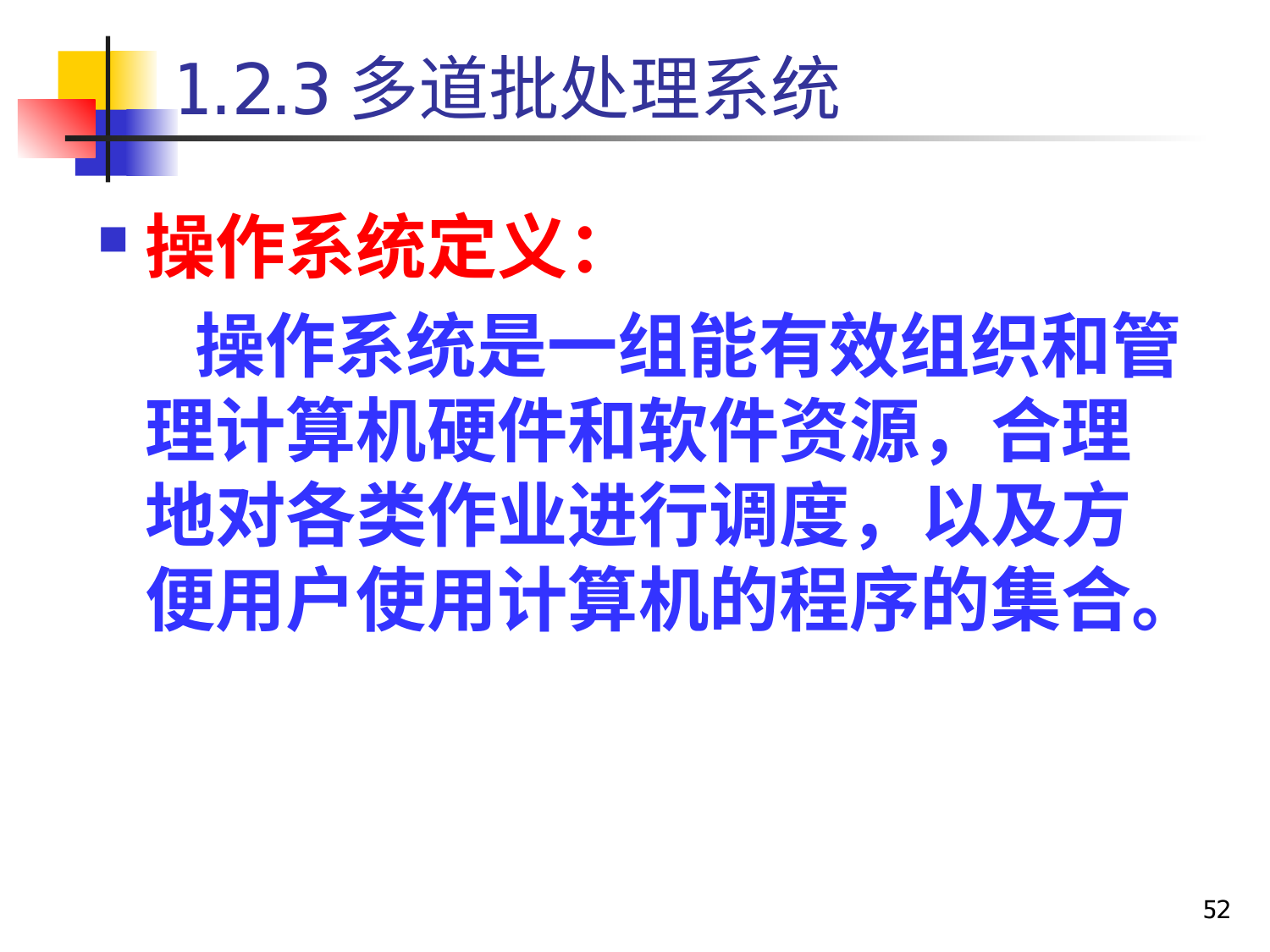

1.2.3多道批处理系统
操作系统定义：
     操作系统是一组能有效组织和管理计算机硬件和软件资源，合理地对各类作业进行调度，以及方便用户使用计算机的程序的集合。
52